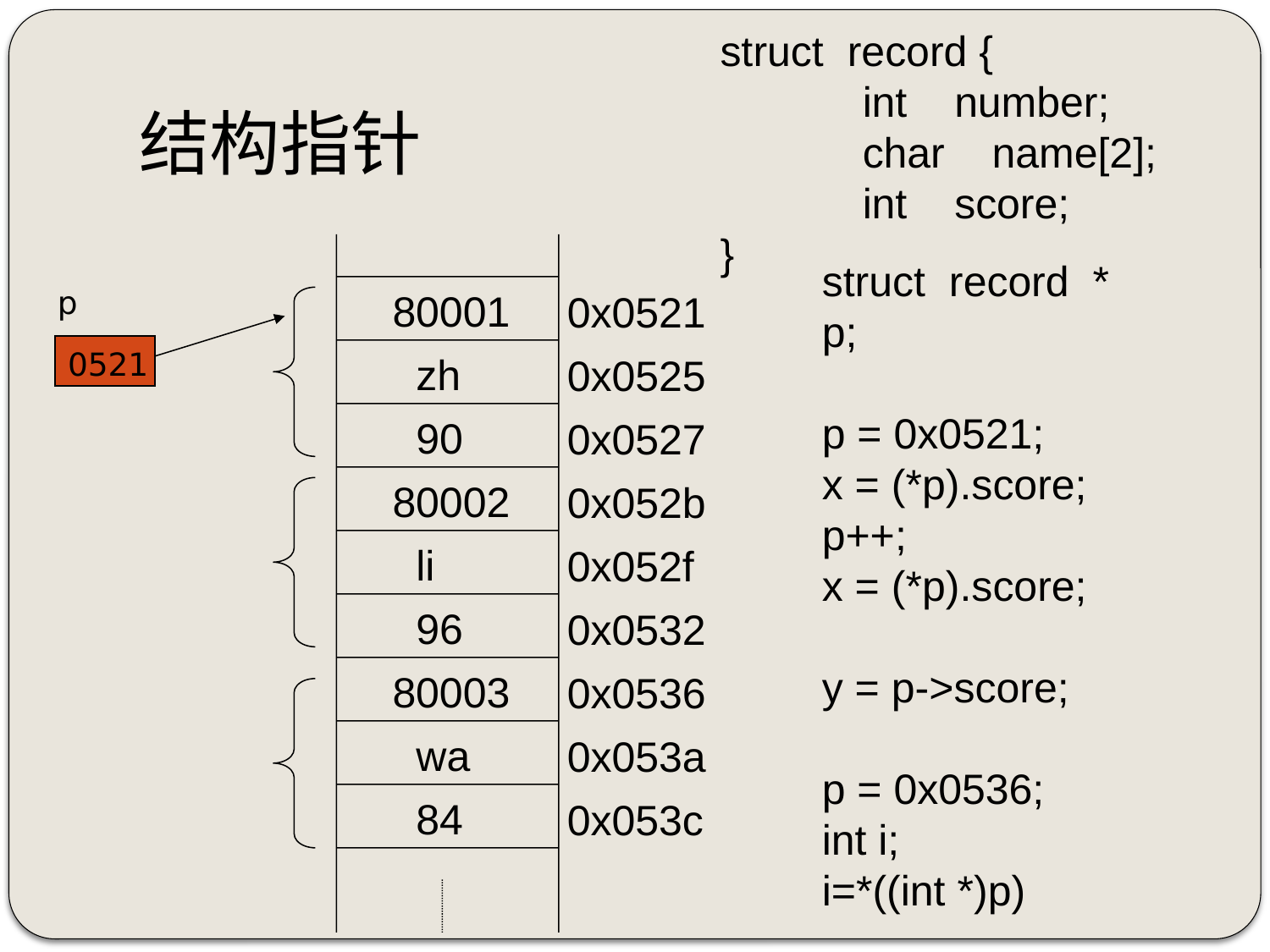

struct  record {
            int    number;
            char    name[2];
            int    score;
}
# 结构指针

struct  record  * p;

p = 0x0521;
x = (*p).score;
p++;
x = (*p).score;

y = p->score;

p = 0x0536;
int i;
i=*((int *)p)
80001
  zh
  90
80002
  li
  96
80003
  wa
  84
0x0521
0x0525
0x0527
0x052b
0x052f
0x0532
0x0536
0x053a
0x053c
p

0521